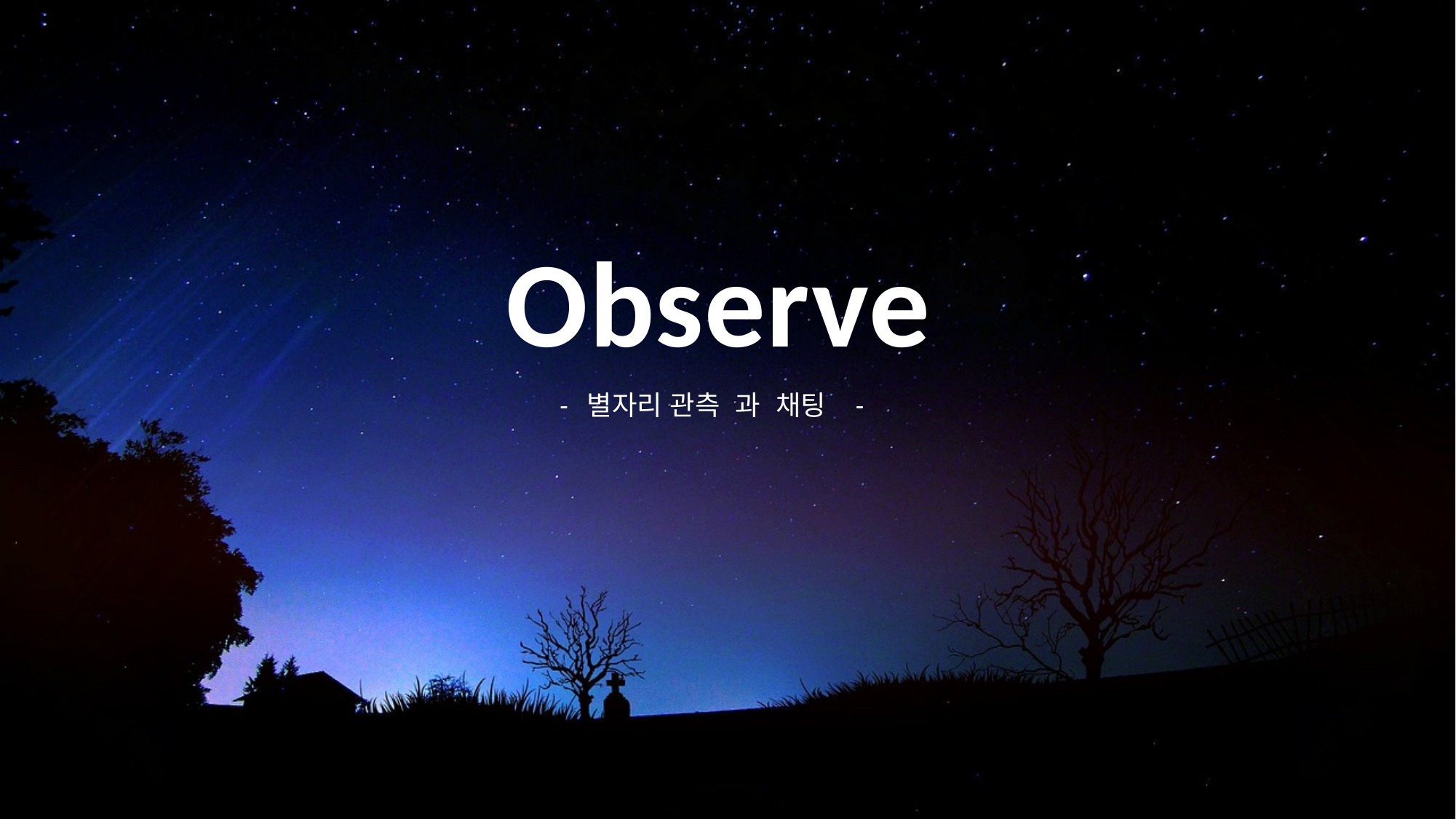

Observe
          -  별자리 관측  과  채팅   -
Observe
ADSTORE.TISTORY.COM
25